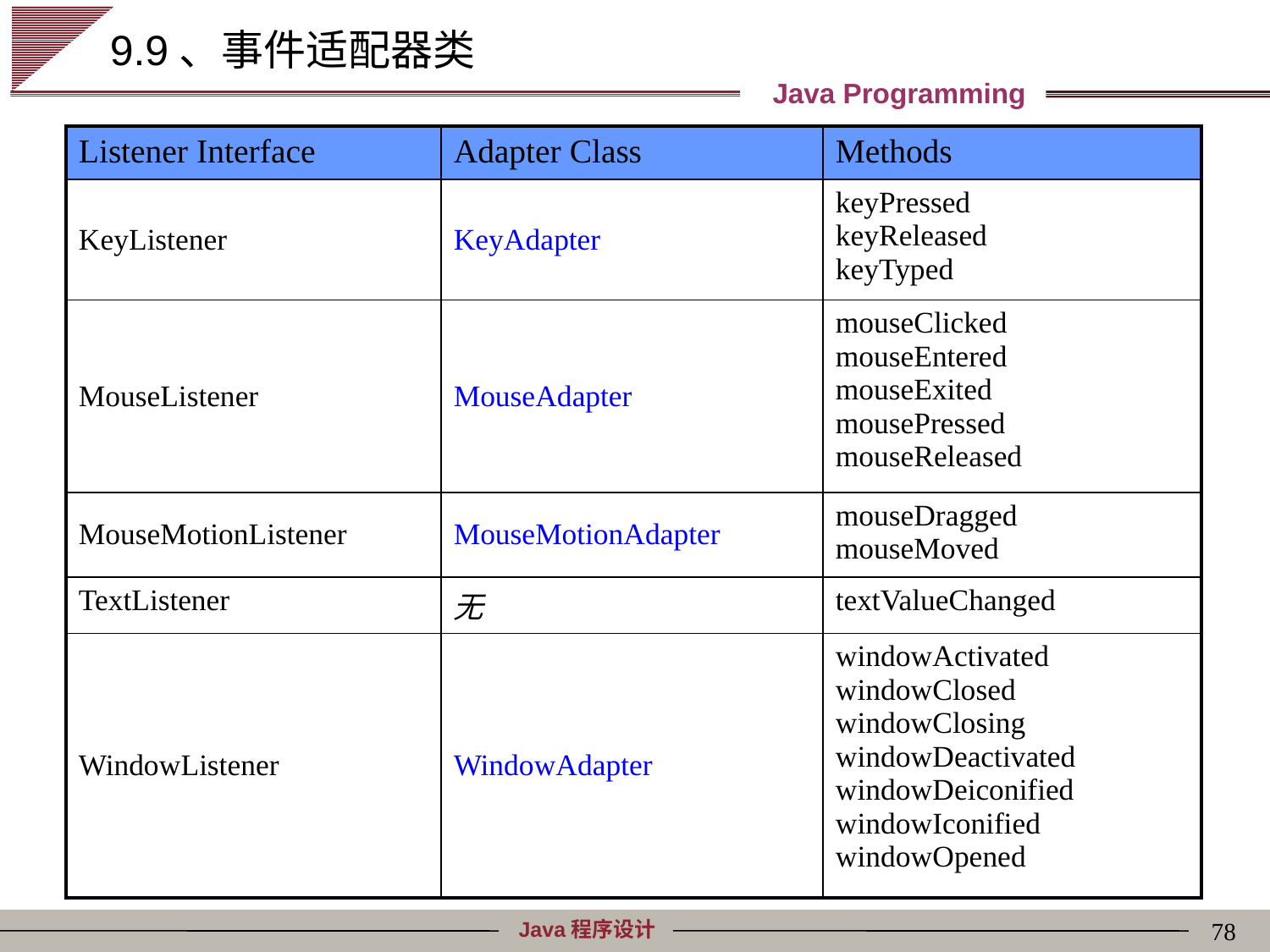

# 9.9、事件适配器类
| Listener Interface | Adapter Class | Methods |
| --- | --- | --- |
| KeyListener | KeyAdapter | keyPressed keyReleased keyTyped |
| MouseListener | MouseAdapter | mouseClicked mouseEntered mouseExited mousePressed mouseReleased |
| MouseMotionListener | MouseMotionAdapter | mouseDragged mouseMoved |
| TextListener | 无 | textValueChanged |
| WindowListener | WindowAdapter | windowActivated windowClosed windowClosing windowDeactivated windowDeiconified windowIconified windowOpened |